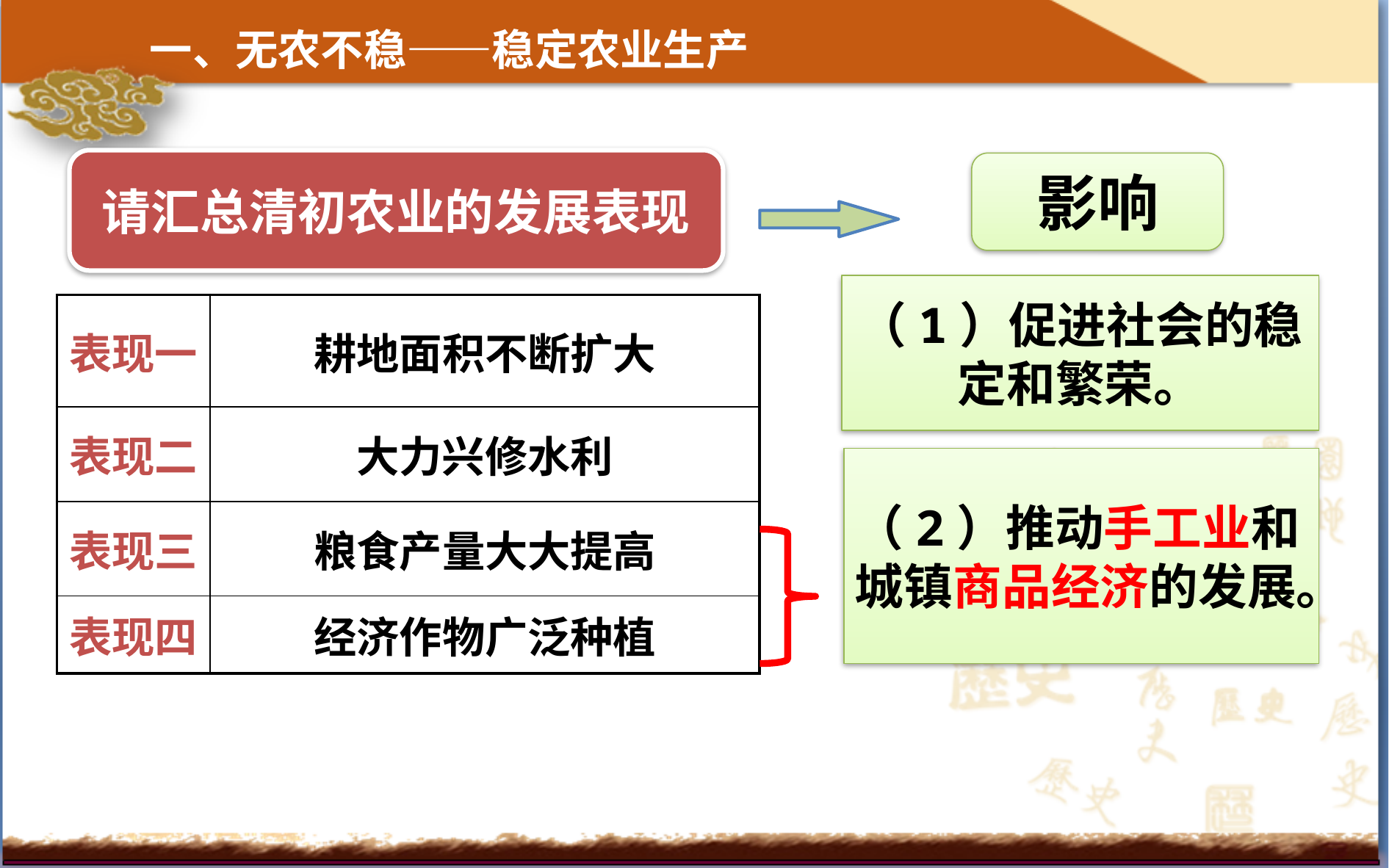

一、无农不稳——稳定农业生产
请汇总清初农业的发展表现
影响

（1）促进社会的稳定和繁荣。
| 表现一 | 耕地面积不断扩大 |
| --- | --- |
| 表现二 | 大力兴修水利 |
| 表现三 | 粮食产量大大提高 |
| 表现四 | 经济作物广泛种植 |
（2）推动手工业和城镇商品经济的发展。